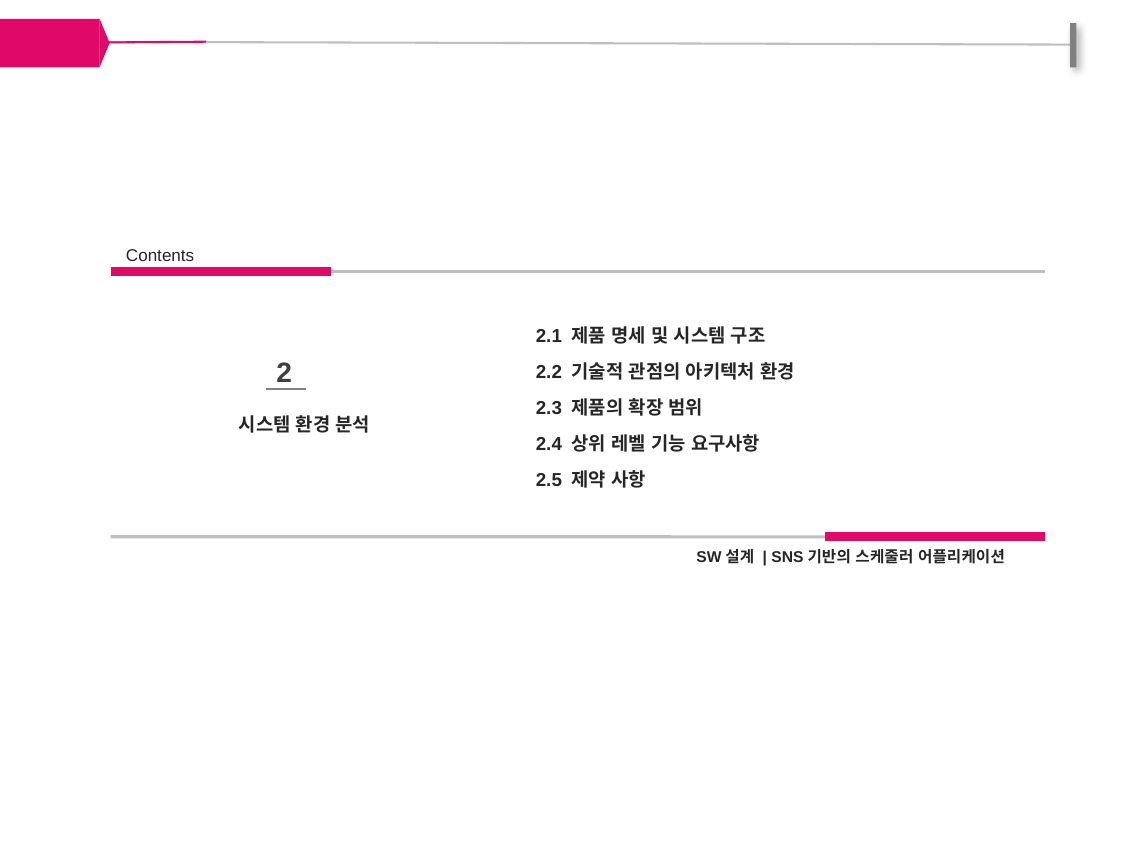

Contents
2.1 제품 명세 및 시스템 구조
2.2 기술적 관점의 아키텍처 환경
2.3 제품의 확장 범위
2.4 상위 레벨 기능 요구사항
2.5 제약 사항
 2
시스템 환경 분석
SW설계 | SNS기반의 스케줄러 어플리케이션